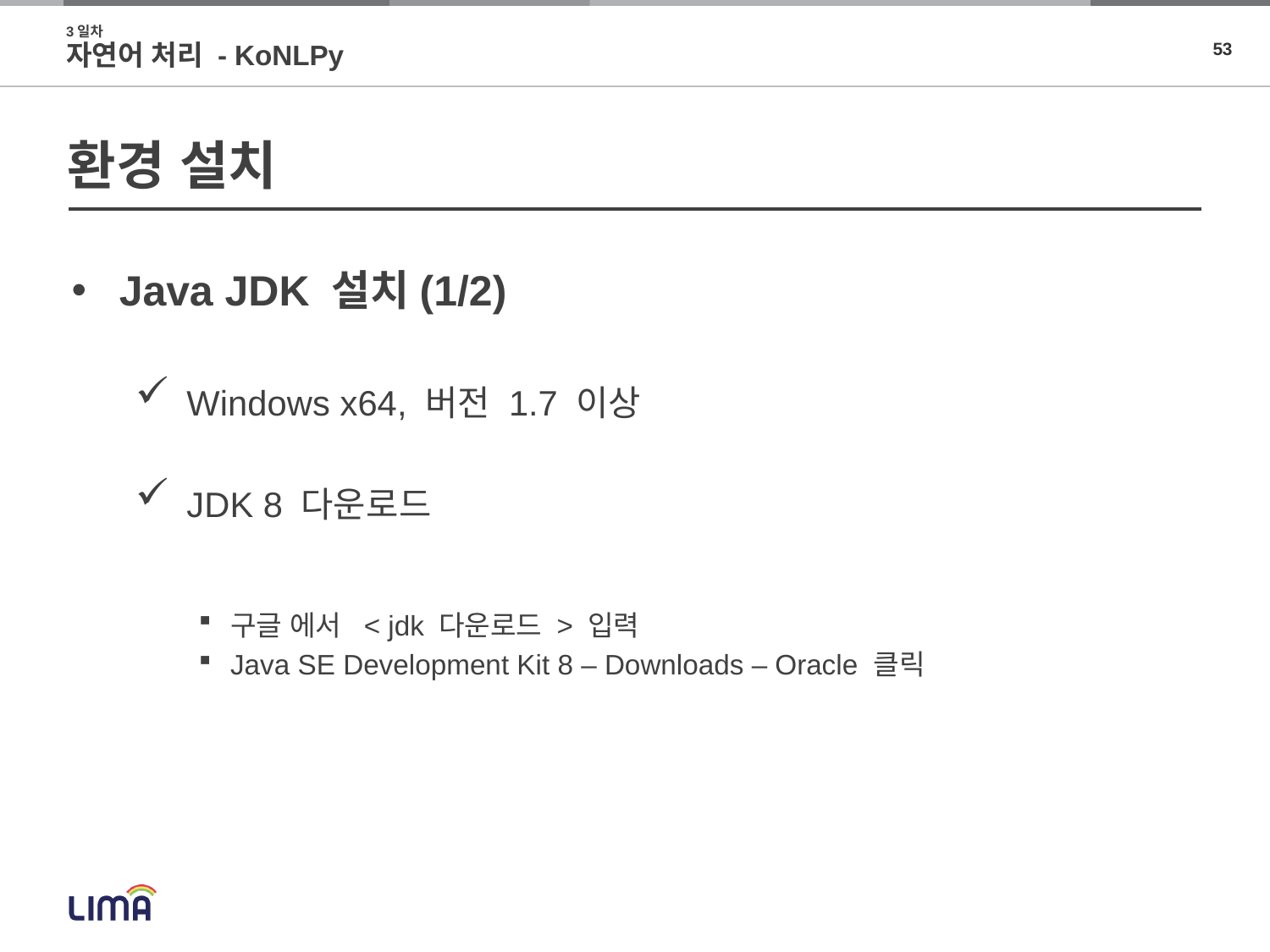

3일차
자연어 처리 - KoNLPy
# 환경 설치
Java JDK 설치(1/2)
 Windows x64, 버전 1.7 이상
 JDK 8 다운로드

구글 에서  < jdk 다운로드 > 입력
Java SE Development Kit 8 – Downloads – Oracle 클릭